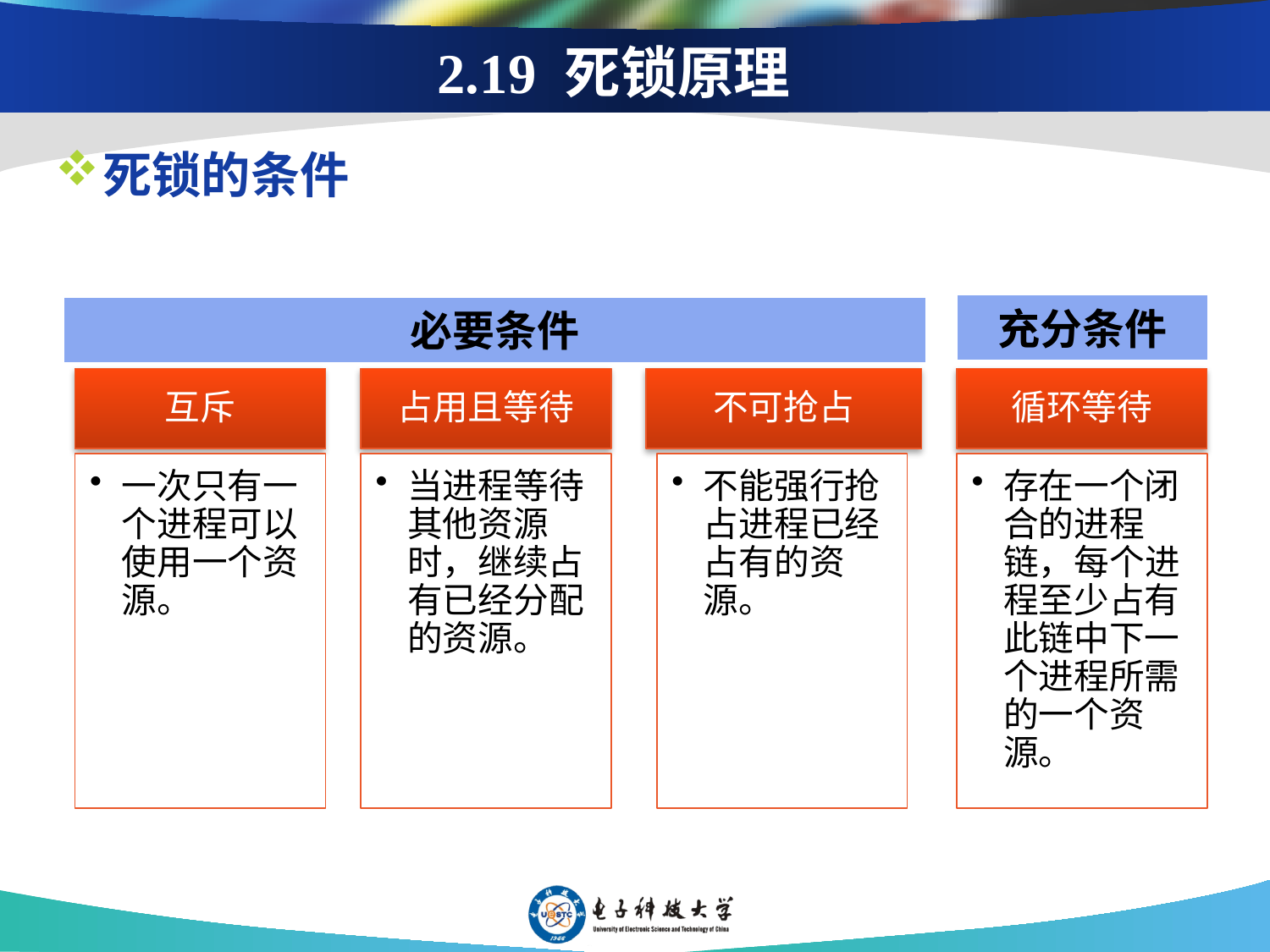

# 2.19 死锁原理
死锁的条件
充分条件
必要条件
互斥
一次只有一个进程可以使用一个资源。
占用且等待
当进程等待其他资源时，继续占有已经分配的资源。
不可抢占
不能强行抢占进程已经占有的资源。
循环等待
存在一个闭合的进程链，每个进程至少占有此链中下一个进程所需的一个资源。